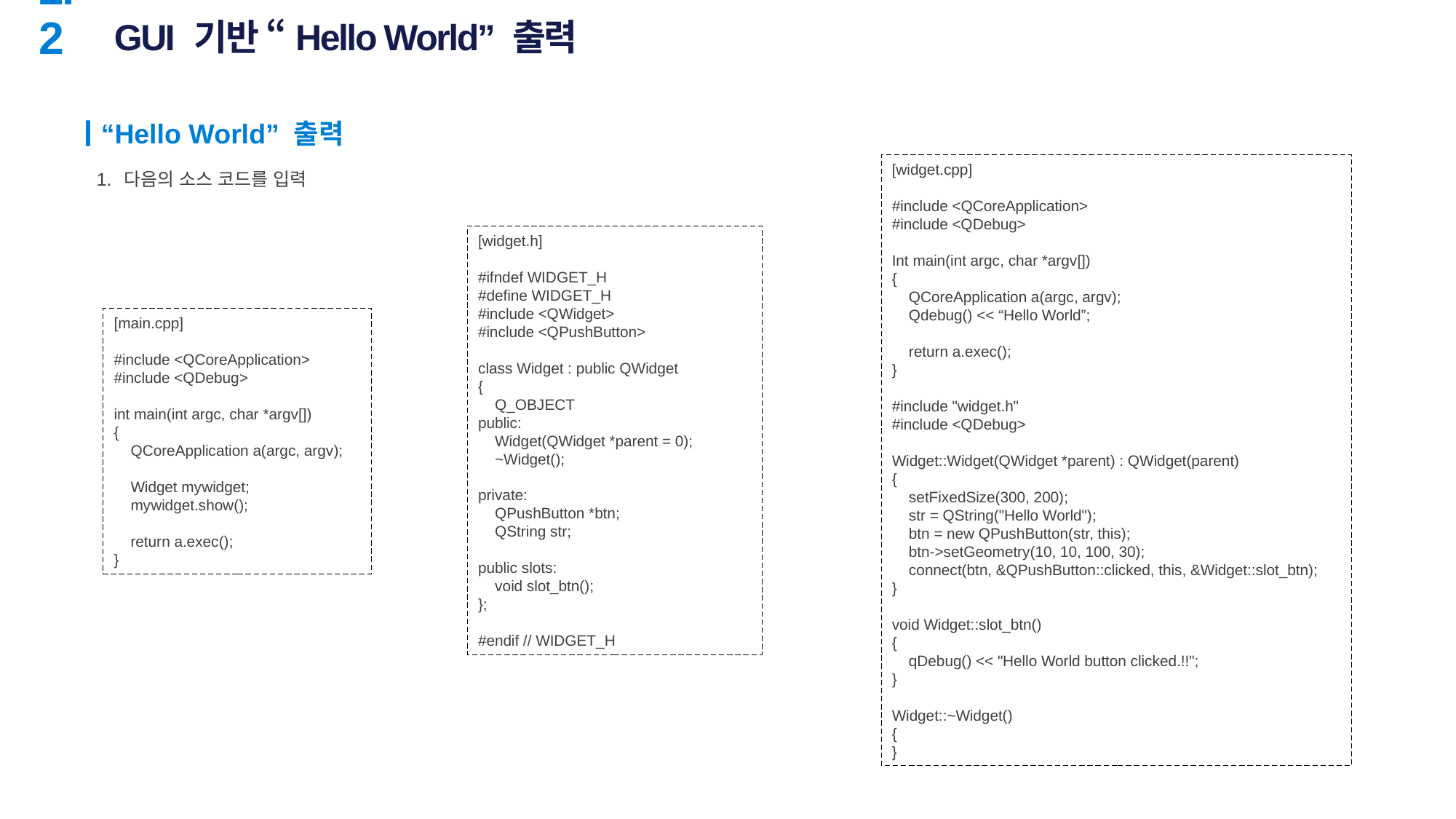

# GUI 기반 “Hello World” 출력
2.2
“Hello World” 출력

다음의 소스 코드를 입력
[widget.cpp]

#include <QCoreApplication>
#include <QDebug>

Int main(int argc, char *argv[])
{
    QCoreApplication a(argc, argv);
    Qdebug() << “Hello World”;

    return a.exec();
}

#include "widget.h"
#include <QDebug>

Widget::Widget(QWidget *parent) : QWidget(parent)
{
    setFixedSize(300, 200);
    str = QString("Hello World");
    btn = new QPushButton(str, this);
    btn->setGeometry(10, 10, 100, 30);
    connect(btn, &QPushButton::clicked, this, &Widget::slot_btn);
}

void Widget::slot_btn()
{
    qDebug() << "Hello World button clicked.!!";
}

Widget::~Widget()
{
}
[widget.h]

#ifndef WIDGET_H
#define WIDGET_H
#include <QWidget>
#include <QPushButton>

class Widget : public QWidget
{
    Q_OBJECT
public:
    Widget(QWidget *parent = 0);
    ~Widget();

private:
    QPushButton *btn;
    QString str;

public slots:
    void slot_btn();
};

#endif // WIDGET_H
[main.cpp]

#include <QCoreApplication>
#include <QDebug>

int main(int argc, char *argv[])
{
    QCoreApplication a(argc, argv);

    Widget mywidget;
    mywidget.show();

    return a.exec();
}
20